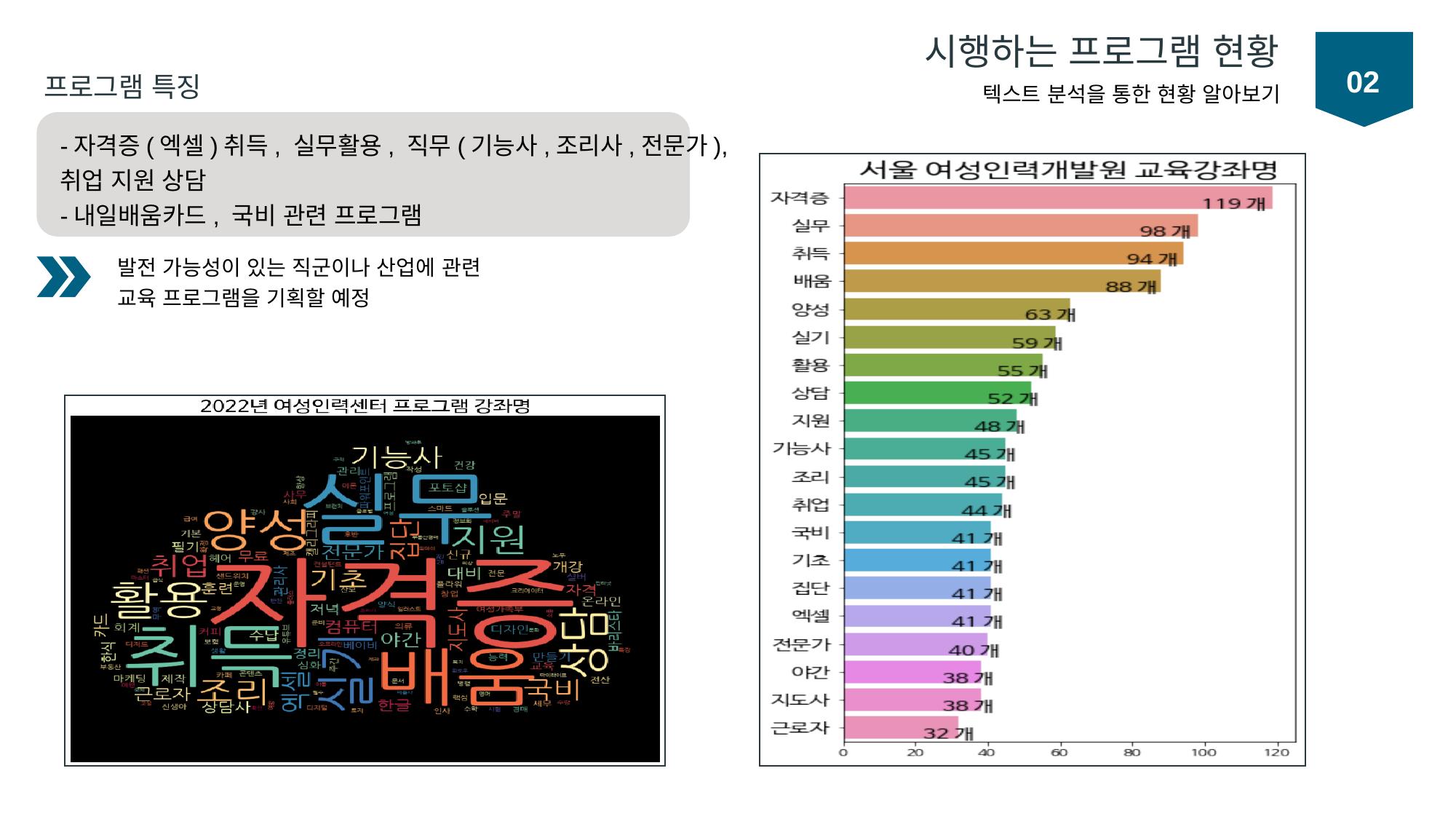

시행하는 프로그램 현황
텍스트 분석을 통한 현황 알아보기

02
프로그램 특징

-자격증(엑셀)취득, 실무활용, 직무(기능사,조리사,전문가),
취업 지원 상담
-내일배움카드, 국비 관련 프로그램
발전 가능성이 있는 직군이나 산업에 관련
교육 프로그램을 기획할 예정